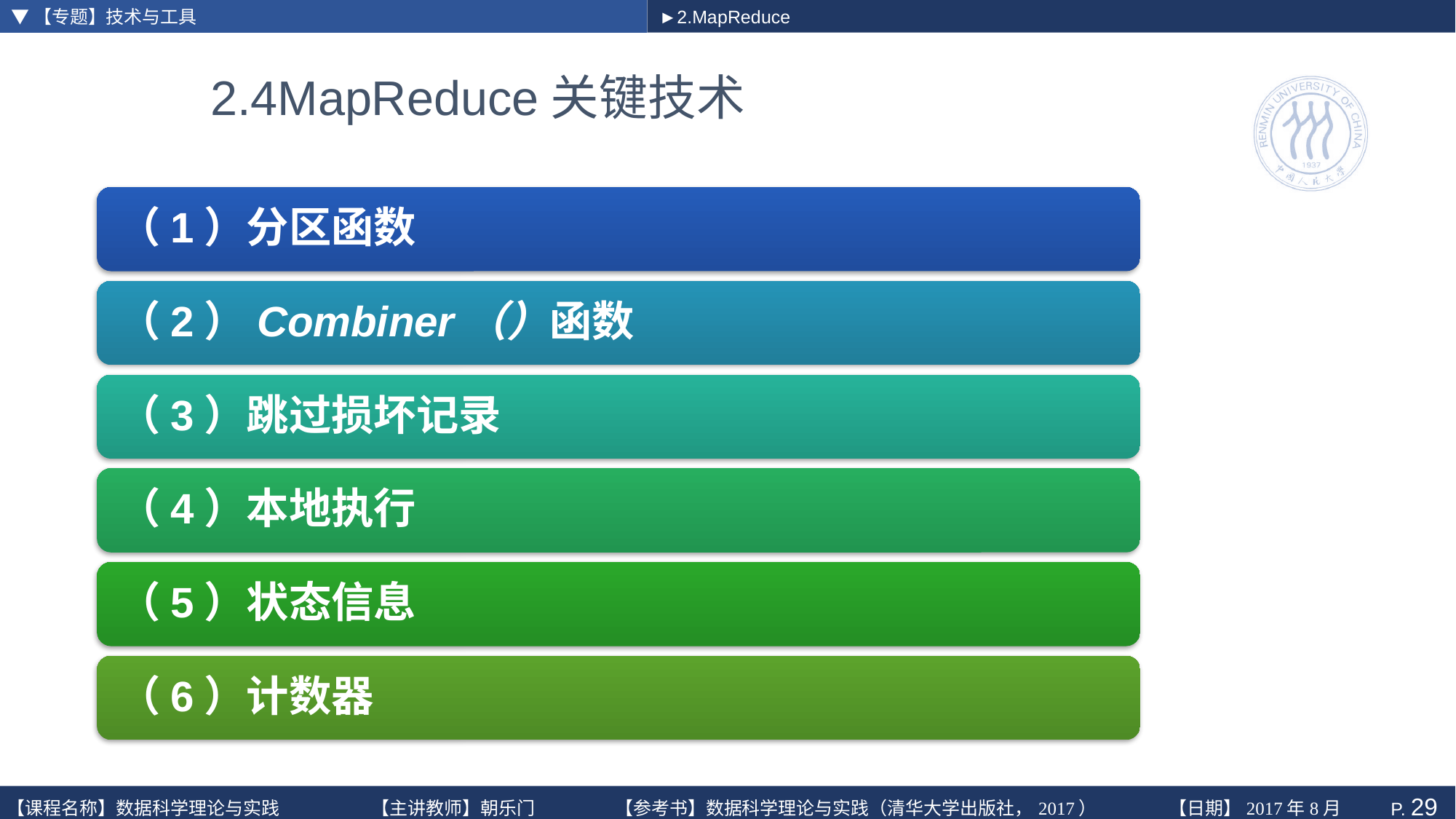

▼【专题】技术与工具
►2.MapReduce
# 2.4MapReduce关键技术
（1）分区函数
（2）Combiner（）函数
（3）跳过损坏记录
（4）本地执行
（5）状态信息
（6）计数器